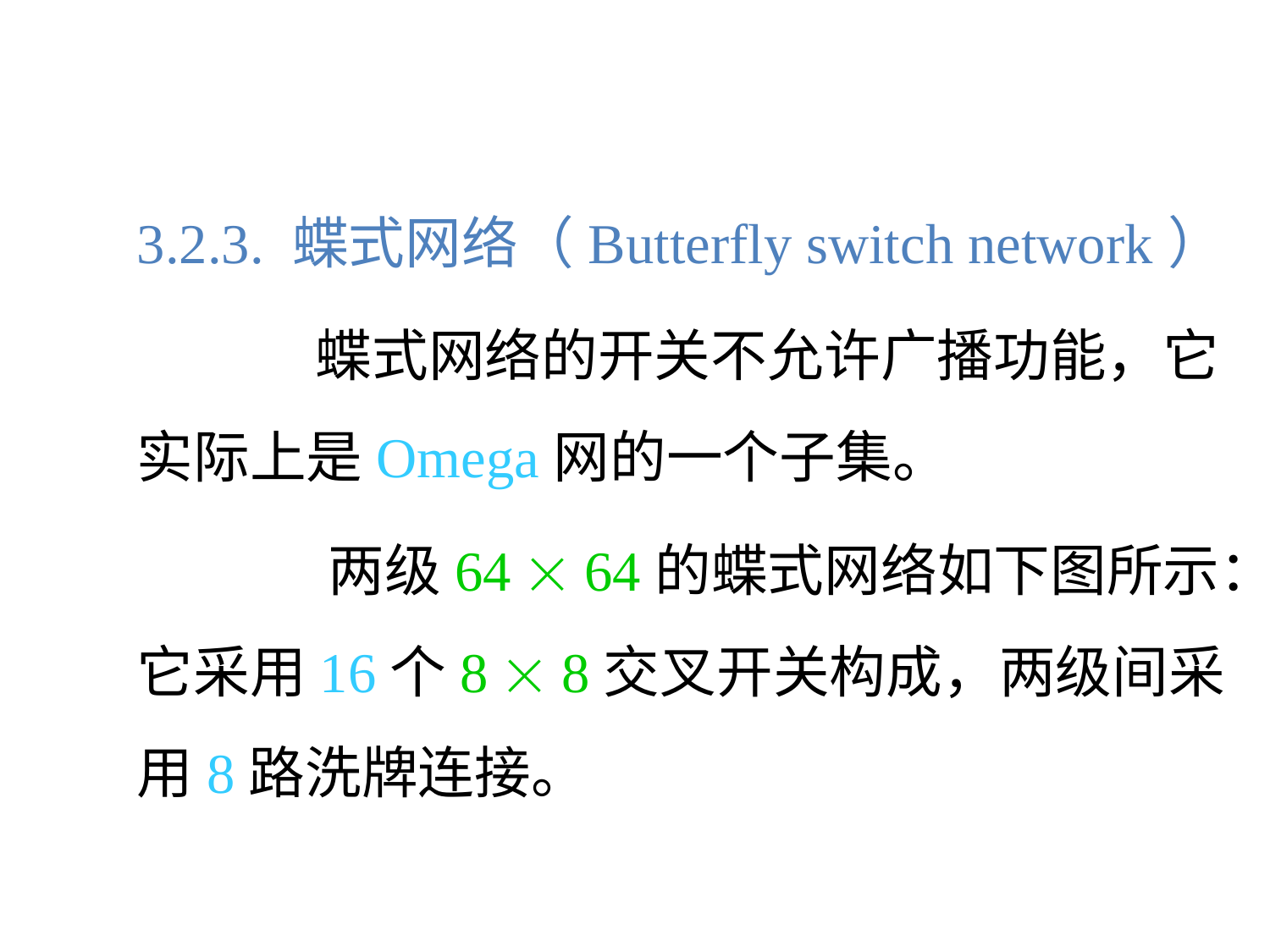

3.2.3. 蝶式网络（Butterfly switch network）
		   蝶式网络的开关不允许广播功能，它实际上是Omega网的一个子集。
		    两级64 × 64的蝶式网络如下图所示：它采用16个8 × 8交叉开关构成，两级间采用8路洗牌连接。